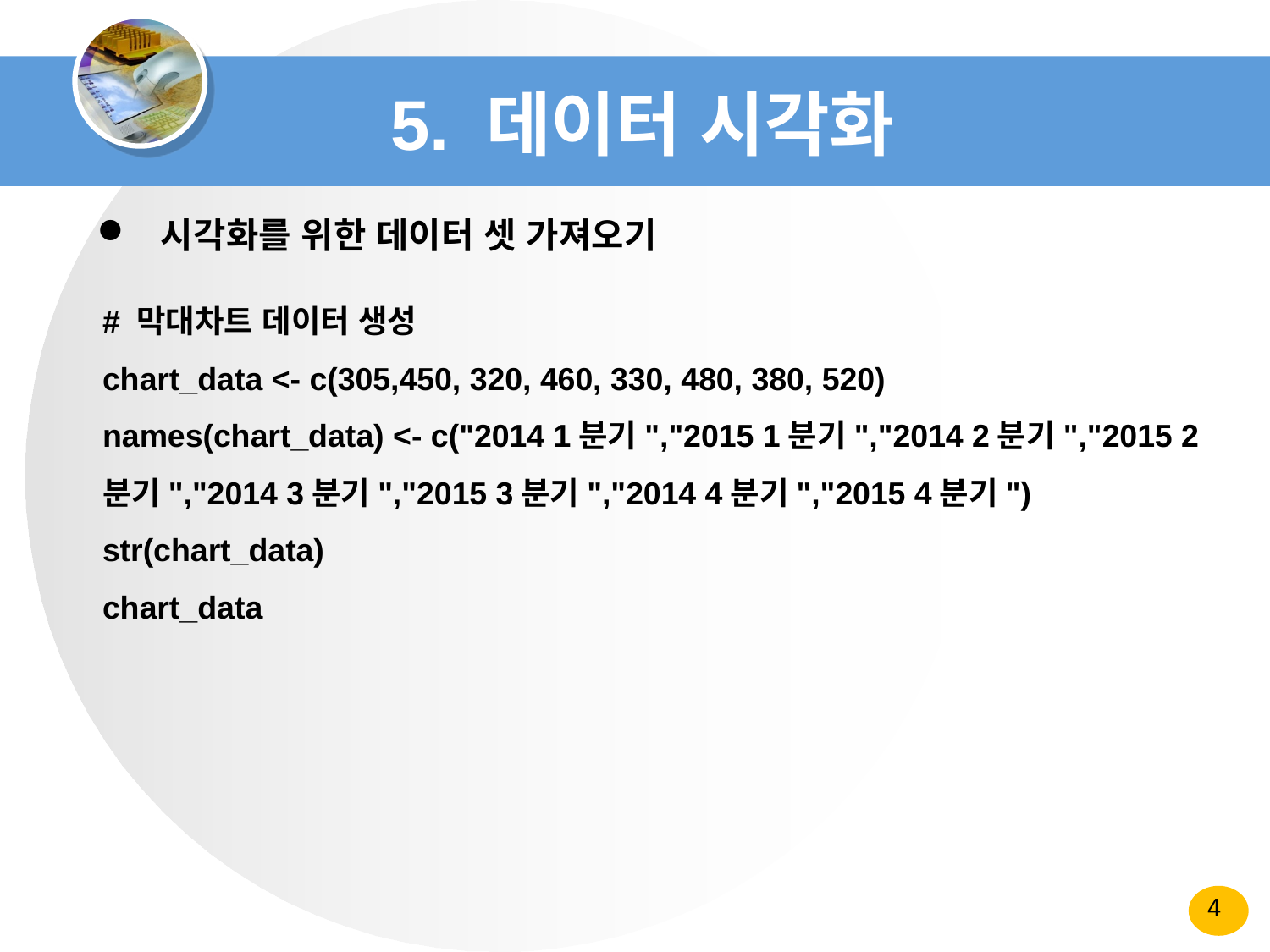

# 5. 데이터 시각화
시각화를 위한 데이터 셋 가져오기
# 막대차트 데이터 생성
chart_data <- c(305,450, 320, 460, 330, 480, 380, 520)
names(chart_data) <- c("2014 1분기","2015 1분기","2014 2분기","2015 2분기","2014 3분기","2015 3분기","2014 4분기","2015 4분기")
str(chart_data)
chart_data
4